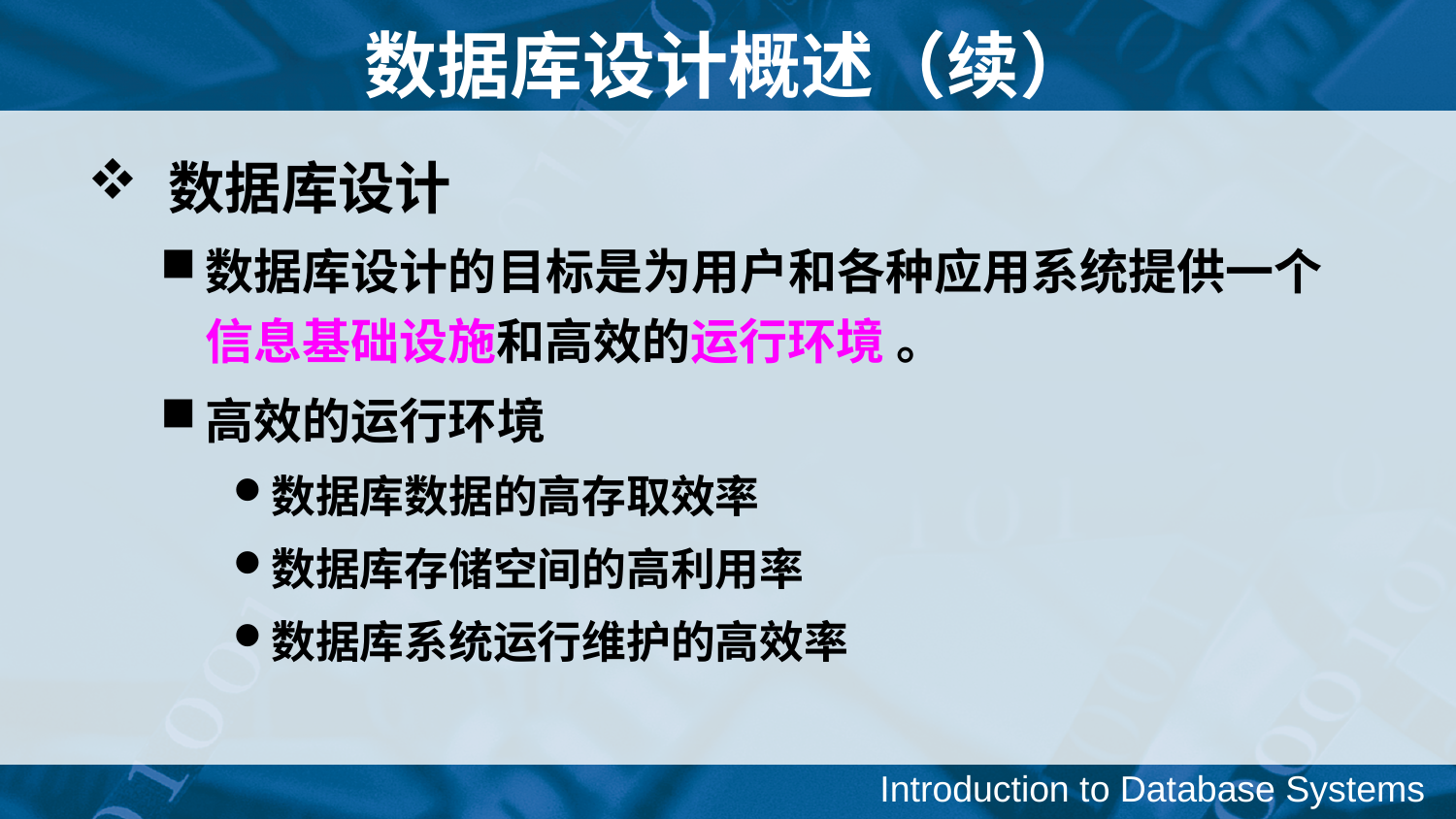

数据库设计概述（续）
 数据库设计
数据库设计的目标是为用户和各种应用系统提供一个信息基础设施和高效的运行环境 。
高效的运行环境
数据库数据的高存取效率
数据库存储空间的高利用率
数据库系统运行维护的高效率